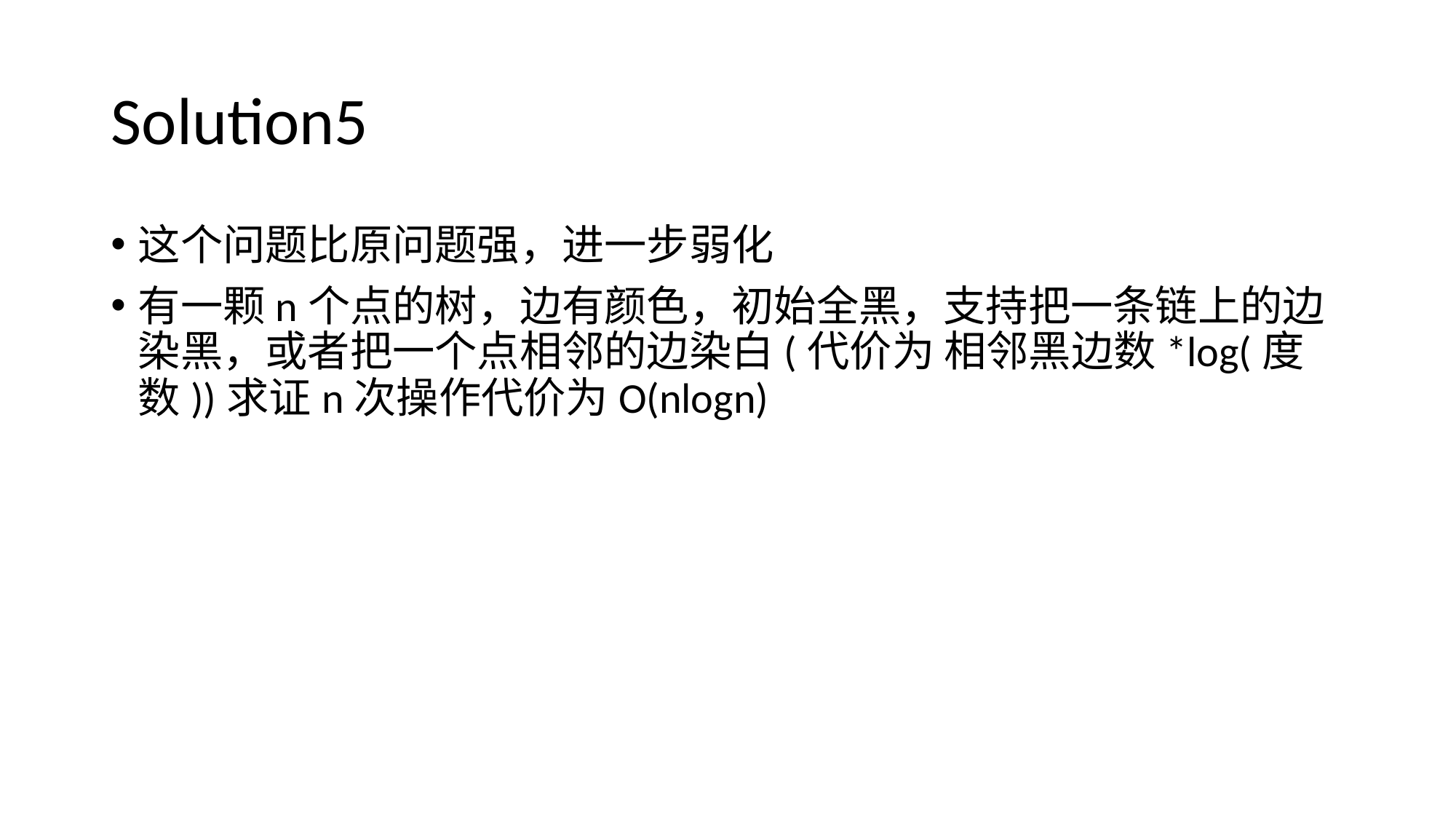

# Solution5
这个问题比原问题强，进一步弱化
有一颗n个点的树，边有颜色，初始全黑，支持把一条链上的边染黑，或者把一个点相邻的边染白(代价为 相邻黑边数*log(度数))求证n次操作代价为O(nlogn)